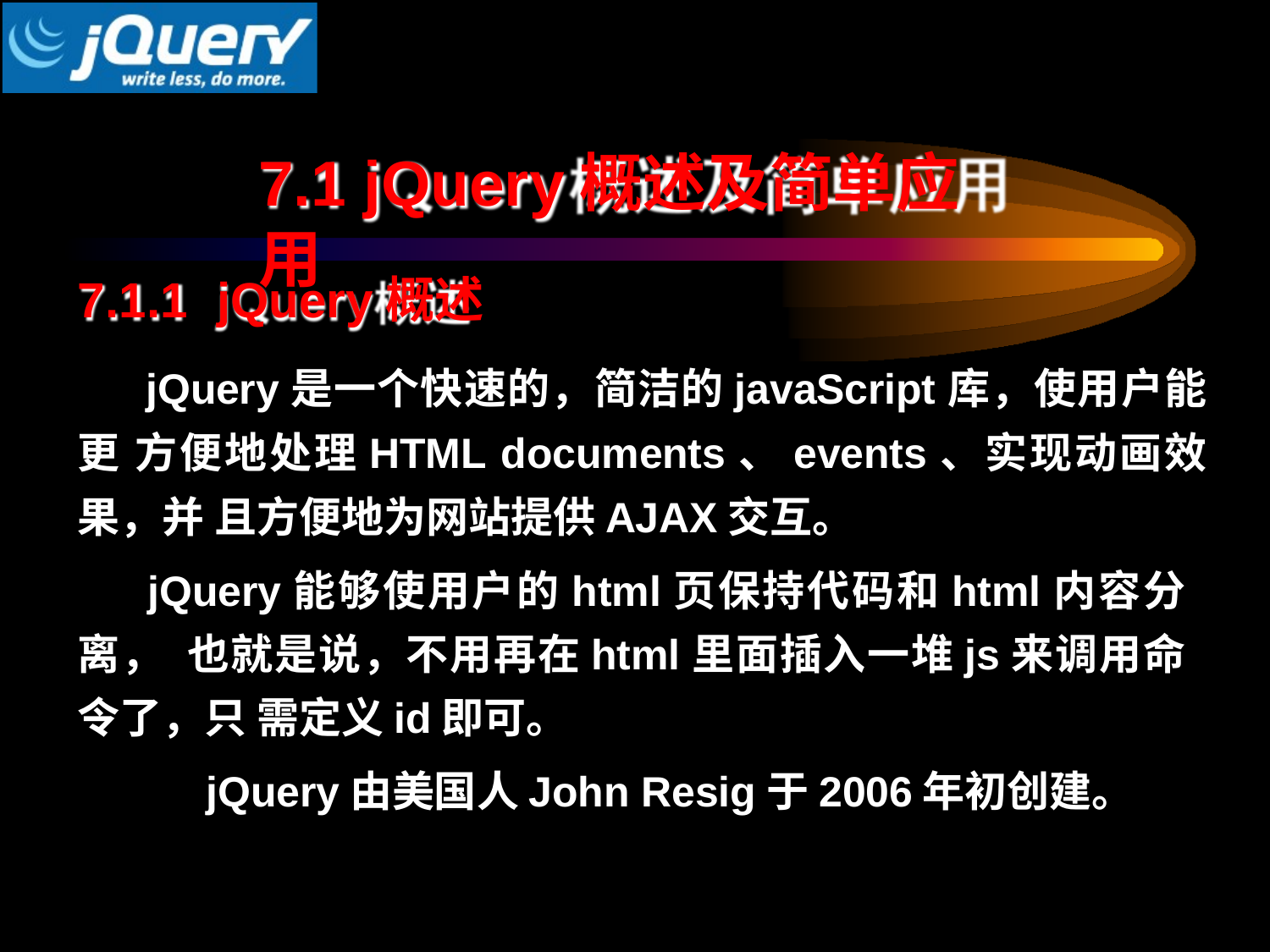

# 7.1 jQuery概述及简单应用

7.1.1	jQuery概述
jQuery是一个快速的，简洁的javaScript库，使用户能更 方便地处理HTML documents、events、实现动画效果，并 且方便地为网站提供AJAX交互。
jQuery能够使用户的html页保持代码和html内容分离，  也就是说，不用再在html里面插入一堆js来调用命令了，只 需定义id即可。
jQuery由美国人John Resig于2006年初创建。